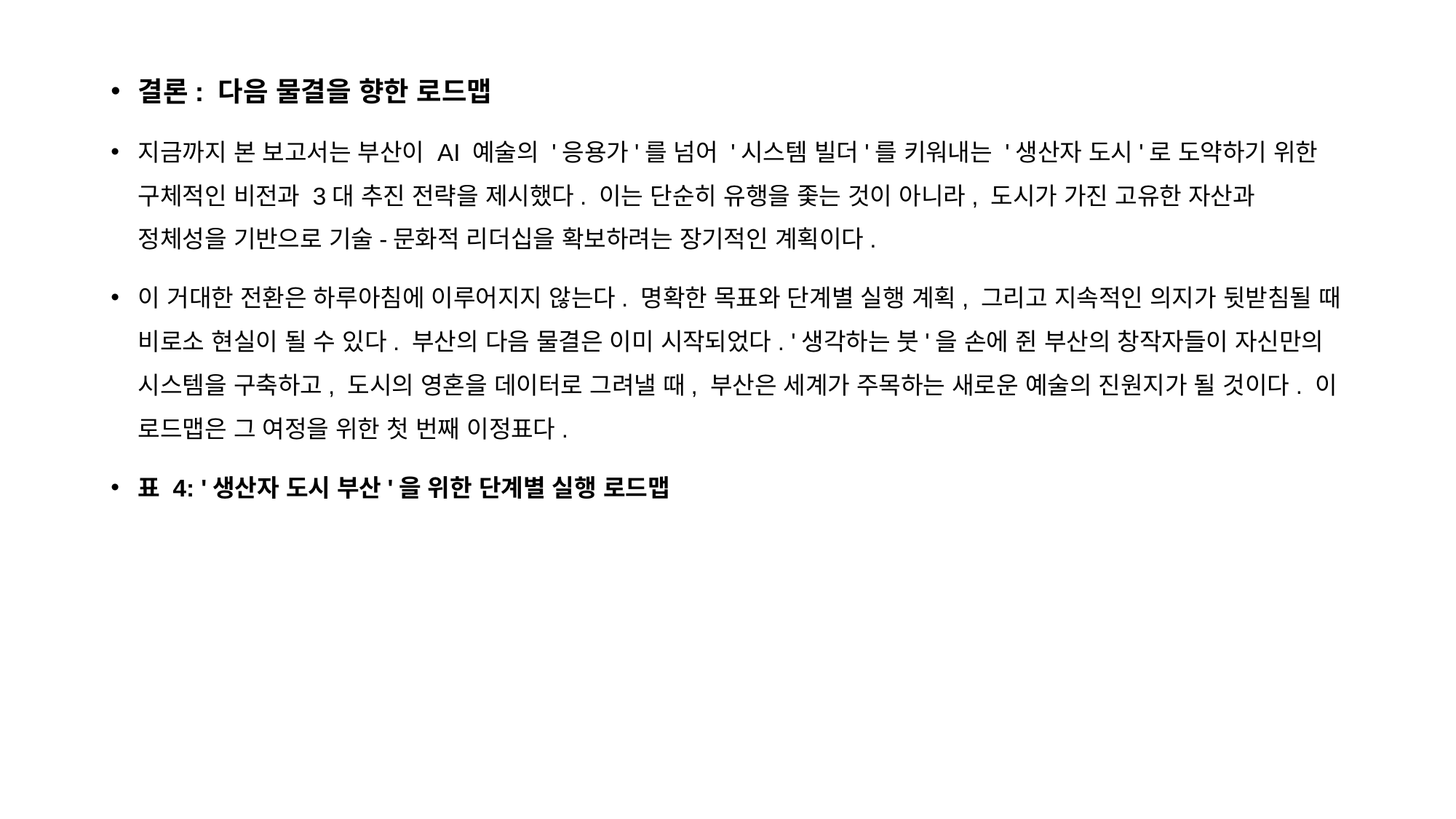

결론: 다음 물결을 향한 로드맵
지금까지 본 보고서는 부산이 AI 예술의 '응용가'를 넘어 '시스템 빌더'를 키워내는 '생산자 도시'로 도약하기 위한 구체적인 비전과 3대 추진 전략을 제시했다. 이는 단순히 유행을 좇는 것이 아니라, 도시가 가진 고유한 자산과 정체성을 기반으로 기술-문화적 리더십을 확보하려는 장기적인 계획이다.
이 거대한 전환은 하루아침에 이루어지지 않는다. 명확한 목표와 단계별 실행 계획, 그리고 지속적인 의지가 뒷받침될 때 비로소 현실이 될 수 있다. 부산의 다음 물결은 이미 시작되었다. '생각하는 붓'을 손에 쥔 부산의 창작자들이 자신만의 시스템을 구축하고, 도시의 영혼을 데이터로 그려낼 때, 부산은 세계가 주목하는 새로운 예술의 진원지가 될 것이다. 이 로드맵은 그 여정을 위한 첫 번째 이정표다.
표 4: '생산자 도시 부산'을 위한 단계별 실행 로드맵